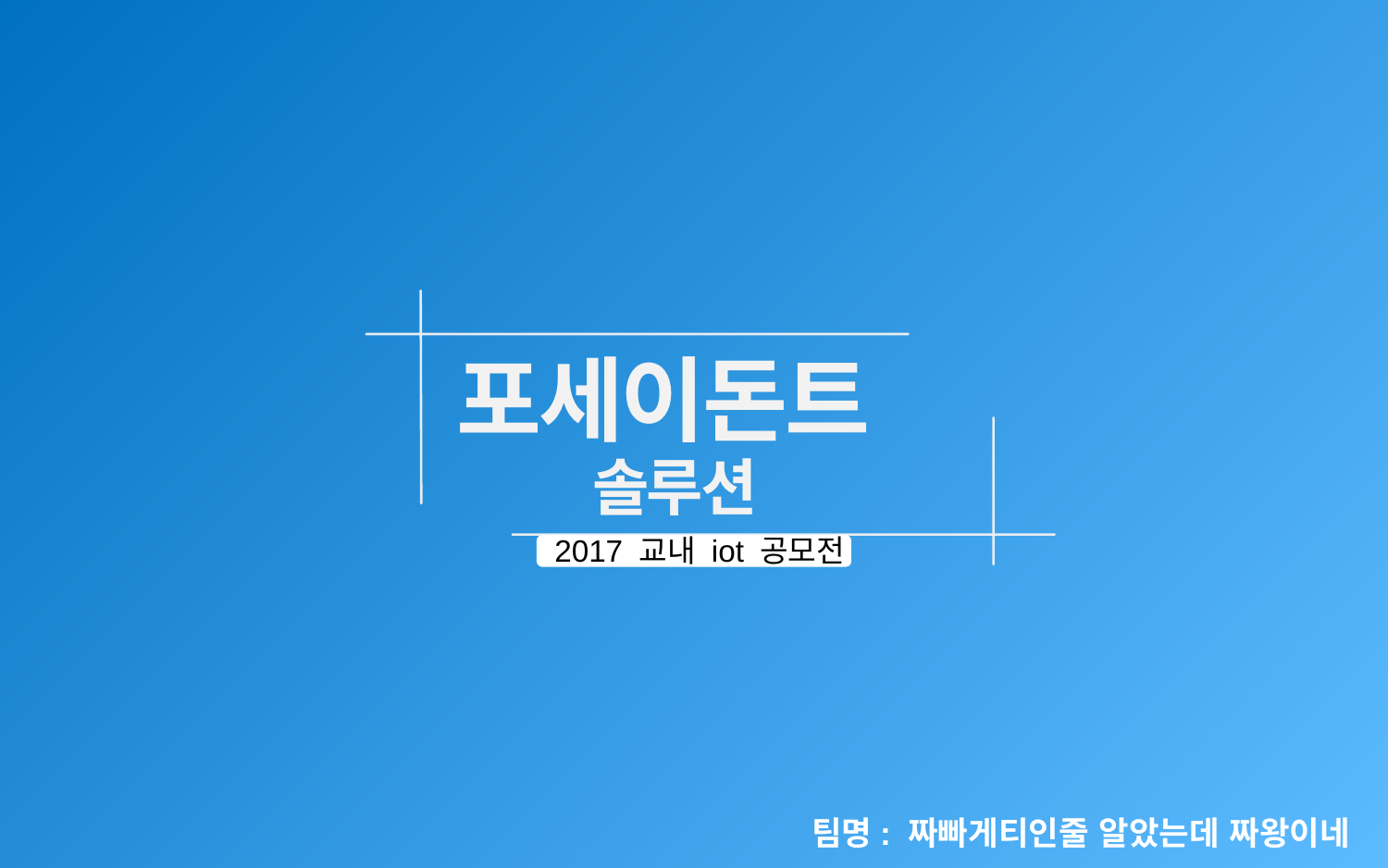

포세이돈트
솔루션
2017 교내 iot 공모전
팀명: 짜빠게티인줄 알았는데 짜왕이네